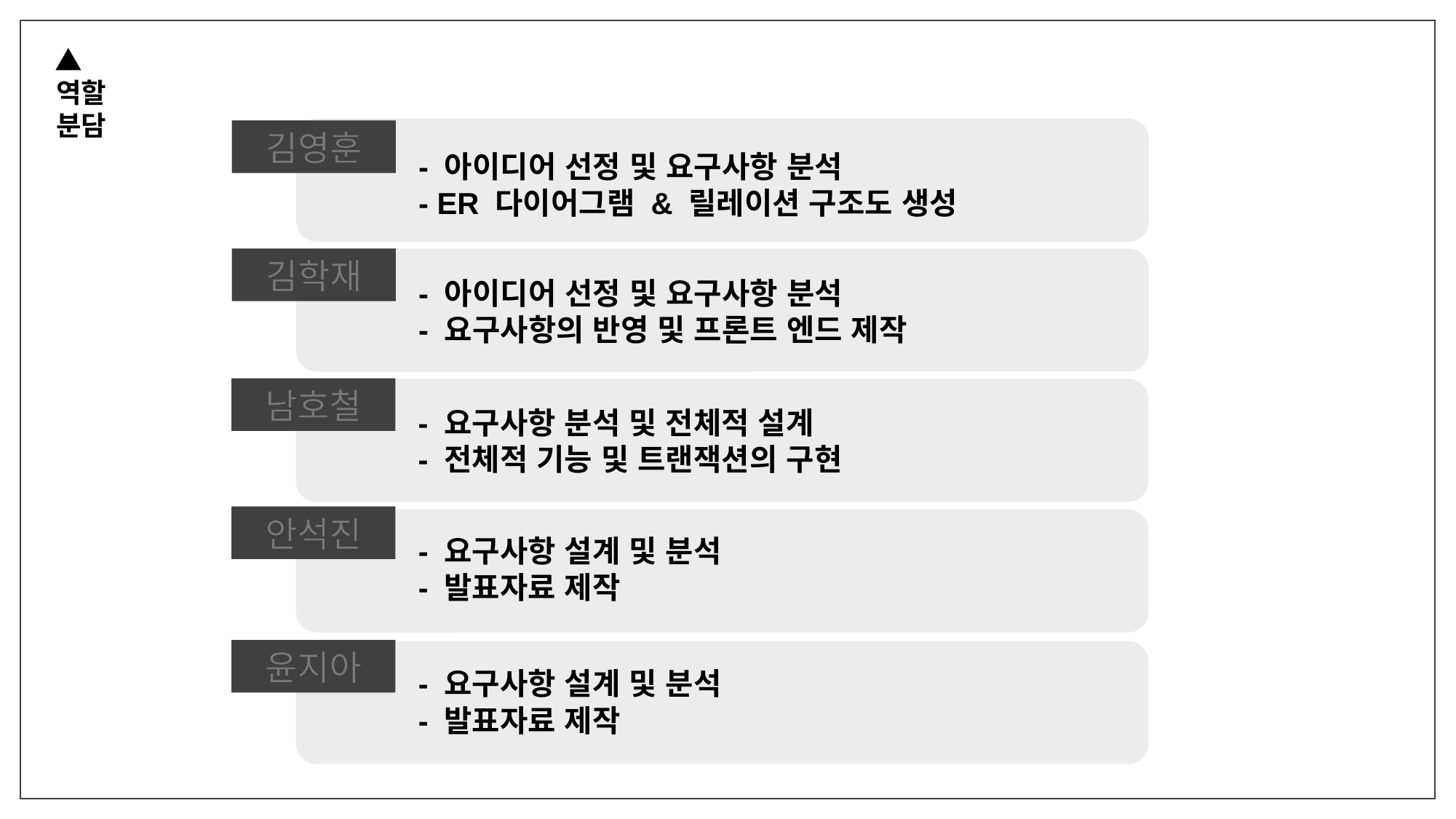

역할 분담

김영훈
- 아이디어 선정 및 요구사항 분석
- ER 다이어그램 & 릴레이션 구조도 생성
김학재

- 아이디어 선정 및 요구사항 분석
- 요구사항의 반영 및 프론트 엔드 제작
남호철

- 요구사항 분석 및 전체적 설계
- 전체적 기능 및 트랜잭션의 구현
안석진

- 요구사항 설계 및 분석
- 발표자료 제작
윤지아

- 요구사항 설계 및 분석
- 발표자료 제작